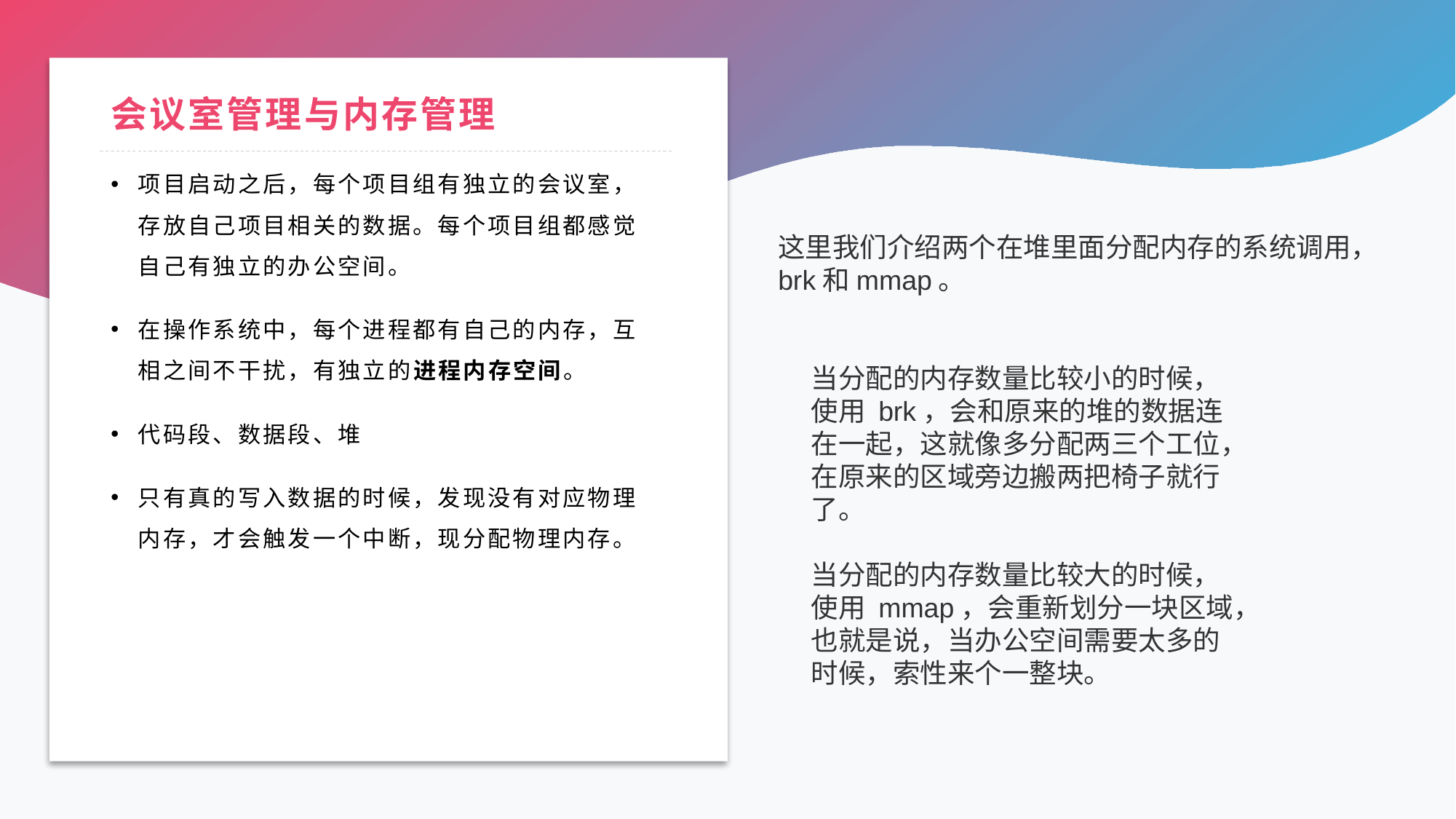

# 会议室管理与内存管理
项目启动之后，每个项目组有独立的会议室，存放自己项目相关的数据。每个项目组都感觉自己有独立的办公空间。
在操作系统中，每个进程都有自己的内存，互相之间不干扰，有独立的进程内存空间。
代码段、数据段、堆
只有真的写入数据的时候，发现没有对应物理内存，才会触发一个中断，现分配物理内存。
这里我们介绍两个在堆里面分配内存的系统调用，brk和mmap。
当分配的内存数量比较小的时候，使用 brk，会和原来的堆的数据连在一起，这就像多分配两三个工位，在原来的区域旁边搬两把椅子就行了。

当分配的内存数量比较大的时候，使用 mmap，会重新划分一块区域，也就是说，当办公空间需要太多的时候，索性来个一整块。